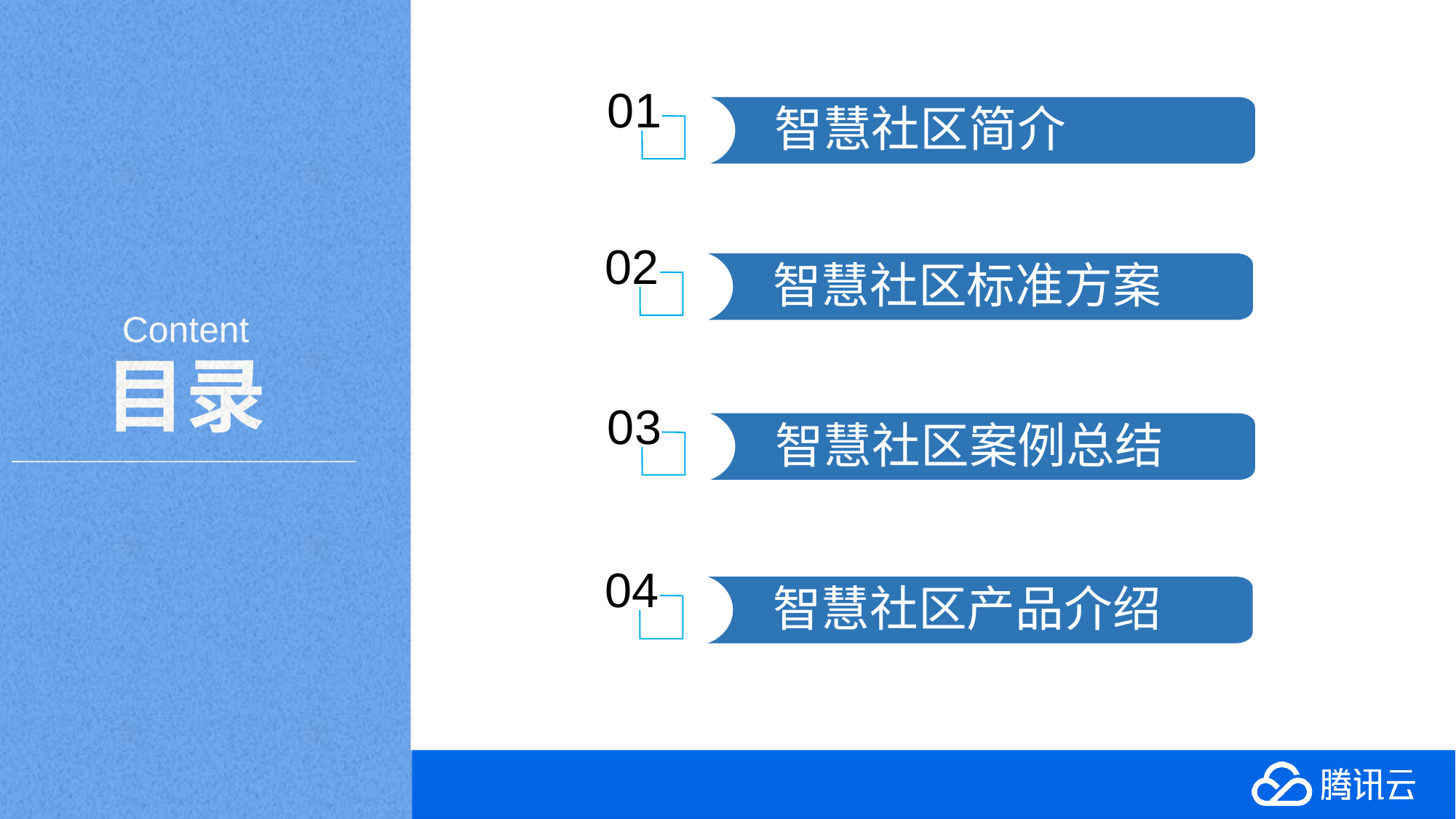

01
智慧社区简介

02
智慧社区标准方案

Content
目录

03
智慧社区案例总结

04
智慧社区产品介绍